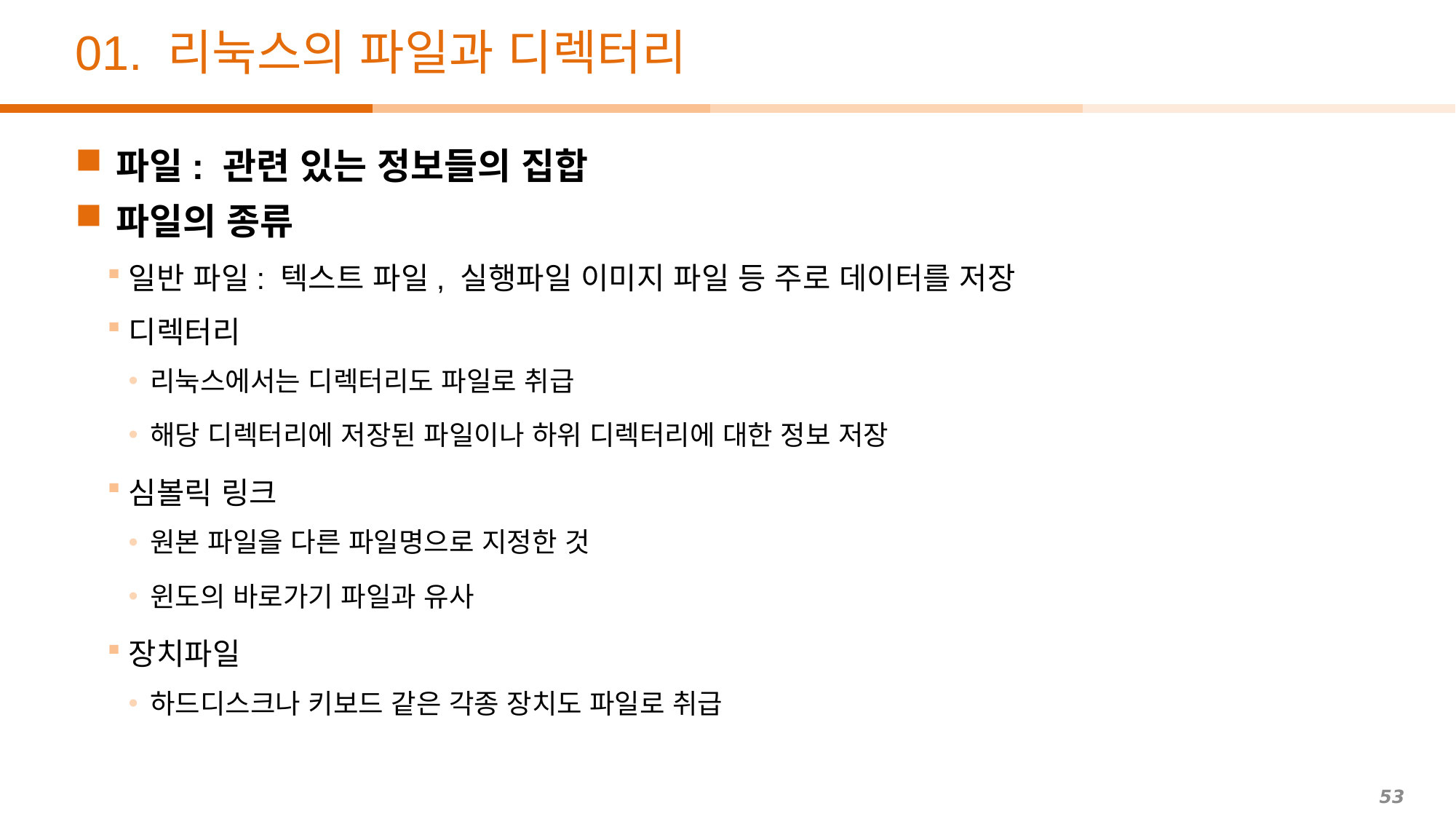

# 01. 리눅스의 파일과 디렉터리
파일: 관련 있는 정보들의 집합
파일의 종류
일반 파일: 텍스트 파일, 실행파일 이미지 파일 등 주로 데이터를 저장
디렉터리
리눅스에서는 디렉터리도 파일로 취급
해당 디렉터리에 저장된 파일이나 하위 디렉터리에 대한 정보 저장
심볼릭 링크
원본 파일을 다른 파일명으로 지정한 것
윈도의 바로가기 파일과 유사
장치파일
하드디스크나 키보드 같은 각종 장치도 파일로 취급